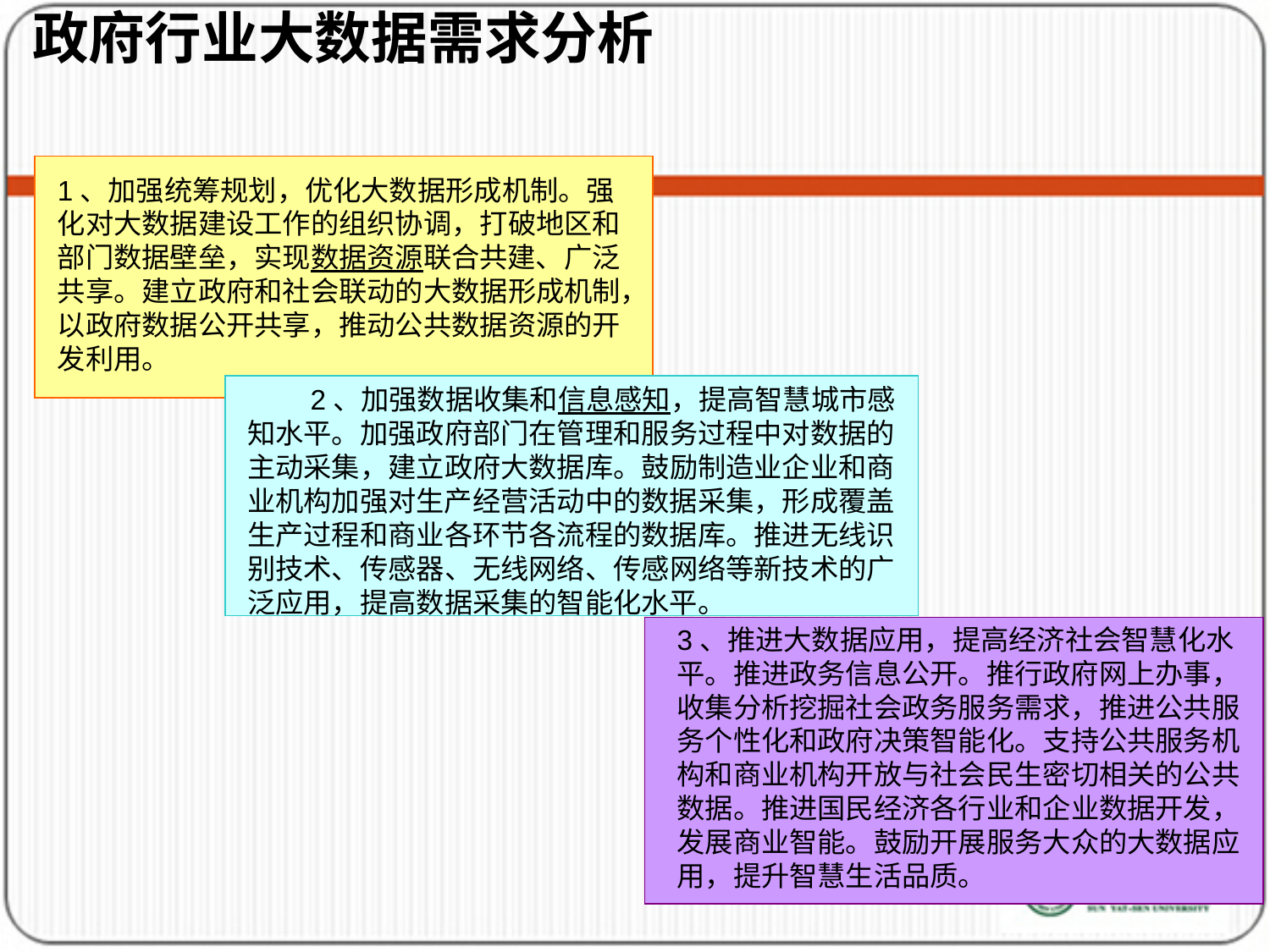

政府行业大数据需求分析

1、加强统筹规划，优化大数据形成机制。强化对大数据建设工作的组织协调，打破地区和部门数据壁垒，实现数据资源联合共建、广泛共享。建立政府和社会联动的大数据形成机制，以政府数据公开共享，推动公共数据资源的开发利用。

　　2、加强数据收集和信息感知，提高智慧城市感知水平。加强政府部门在管理和服务过程中对数据的主动采集，建立政府大数据库。鼓励制造业企业和商业机构加强对生产经营活动中的数据采集，形成覆盖生产过程和商业各环节各流程的数据库。推进无线识别技术、传感器、无线网络、传感网络等新技术的广泛应用，提高数据采集的智能化水平。

3、推进大数据应用，提高经济社会智慧化水平。推进政务信息公开。推行政府网上办事，收集分析挖掘社会政务服务需求，推进公共服务个性化和政府决策智能化。支持公共服务机构和商业机构开放与社会民生密切相关的公共数据。推进国民经济各行业和企业数据开发，发展商业智能。鼓励开展服务大众的大数据应用，提升智慧生活品质。